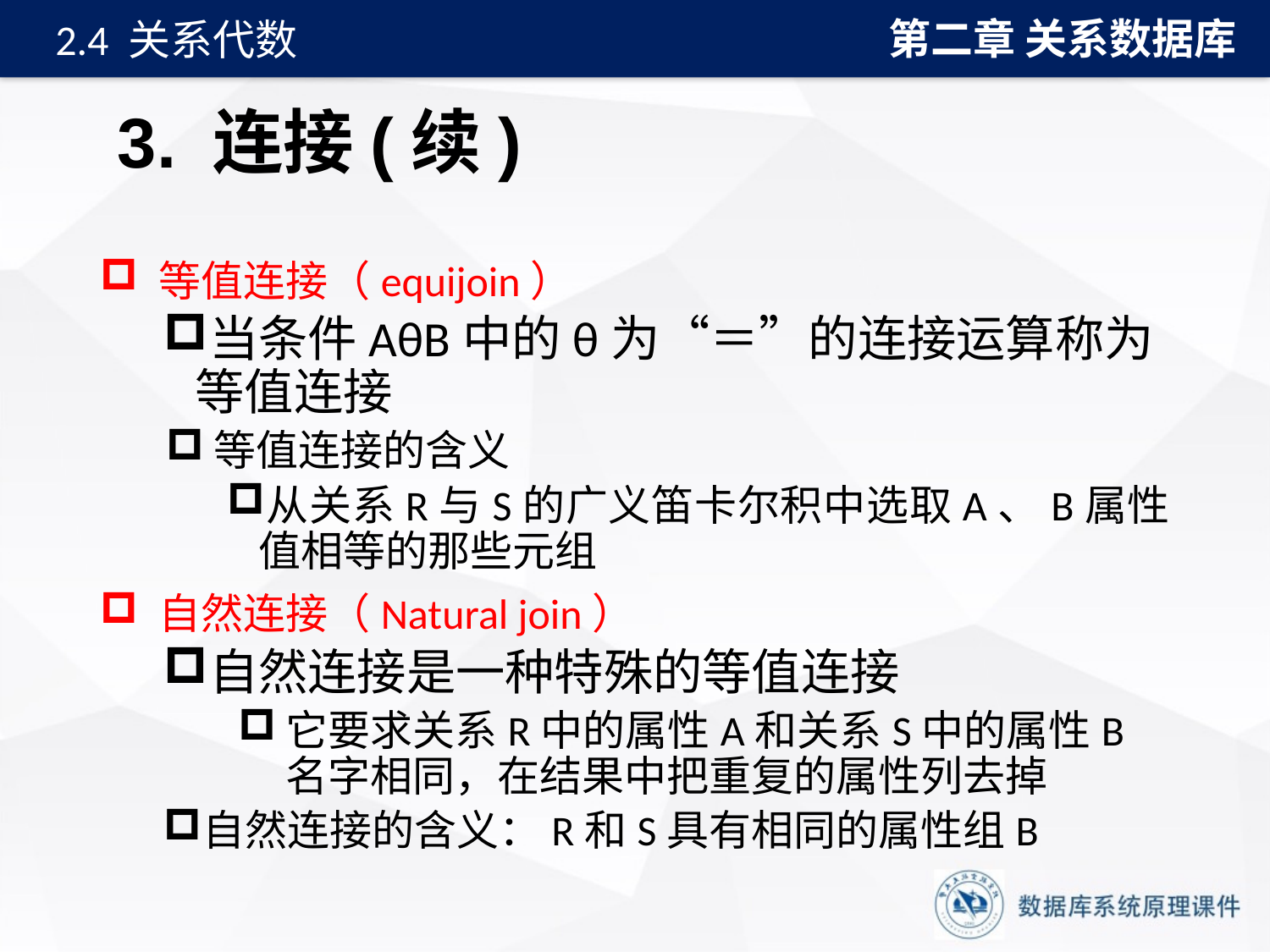

第二章 关系数据库
2.4 关系代数
# 3. 连接(续)
 等值连接（equijoin）
当条件AθB中的θ为“＝”的连接运算称为等值连接
等值连接的含义
从关系R与S的广义笛卡尔积中选取A、B属性值相等的那些元组
 自然连接（Natural join）
自然连接是一种特殊的等值连接
它要求关系R中的属性A和关系S中的属性B名字相同，在结果中把重复的属性列去掉
自然连接的含义：R和S具有相同的属性组B